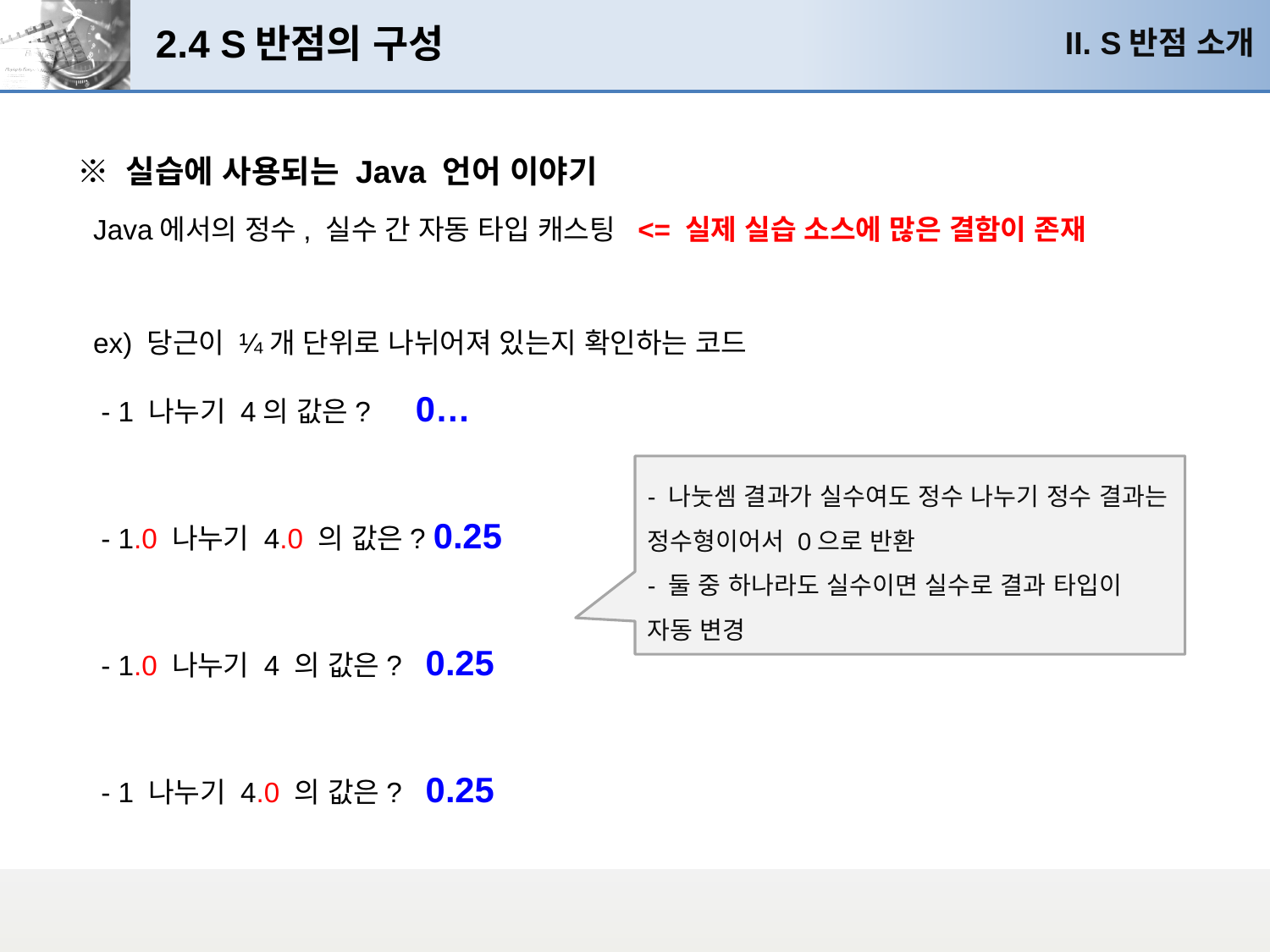

# 2.4 S반점의 구성
II. S반점 소개
※ 실습에 사용되는 Java 언어 이야기
  Java에서의 정수, 실수 간 자동 타입 캐스팅  <= 실제 실습 소스에 많은 결함이 존재

  ex) 당근이 ¼개 단위로 나뉘어져 있는지 확인하는 코드
   - 1 나누기 4의 값은?     0…

   - 1.0 나누기 4.0 의 값은? 0.25

   - 1.0 나누기 4 의 값은?   0.25

   - 1 나누기 4.0 의 값은?   0.25

- 나눗셈 결과가 실수여도 정수 나누기 정수 결과는 정수형이어서 0으로 반환
- 둘 중 하나라도 실수이면 실수로 결과 타입이 자동 변경